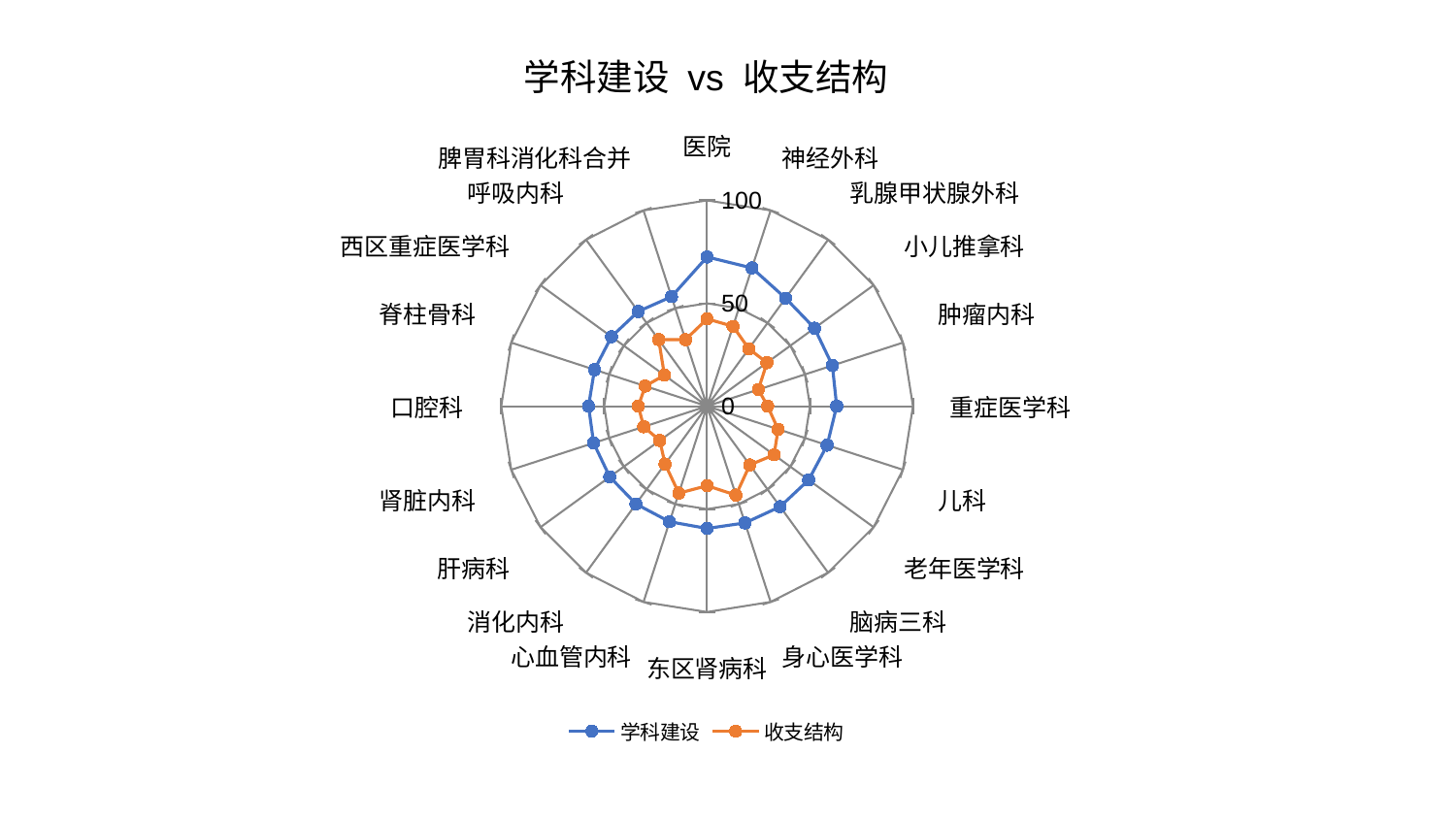

### Chart: 学科建设 vs 收支结构

| Category | 学科建设 | 收支结构 |
|---|---|---|
| 医院 | 72.51864463555009 | 42.40314211764804 |
| 神经外科 | 70.60723401379752 | 40.81570227875432 |
| 乳腺甲状腺外科 | 64.87429044622988 | 34.48810116649253 |
| 小儿推拿科 | 64.51681511906881 | 35.966455744707154 |
| 肿瘤内科 | 63.99545682777716 | 26.209605165504538 |
| 重症医学科 | 62.96690803068102 | 29.40191603544622 |
| 儿科 | 61.330125201770535 | 36.28514655123585 |
| 老年医学科 | 60.992028575827064 | 40.24453121916466 |
| 脑病三科 | 60.36348611301669 | 35.30298015046244 |
| 身心医学科 | 59.65029310593578 | 45.436085300332486 |
| 东区肾病科 | 59.43559508689973 | 38.64151859455888 |
| 心血管内科 | 59.02701245395086 | 44.43714946246802 |
| 消化内科 | 58.7623131727925 | 34.74385043885423 |
| 肝病科 | 58.433449625521575 | 28.407819344700044 |
| 肾脏内科 | 57.94838873542376 | 32.3519420070212 |
| 口腔科 | 57.57451450084834 | 33.3988159610006 |
| 脊柱骨科 | 57.50011830303458 | 31.612982595890095 |
| 西区重症医学科 | 57.424365197036344 | 25.635656054065706 |
| 呼吸内科 | 56.91085503356451 | 40.01037796719541 |
| 脾胃科消化科合并 | 55.963434913508536 | 33.98521930433419 |
15